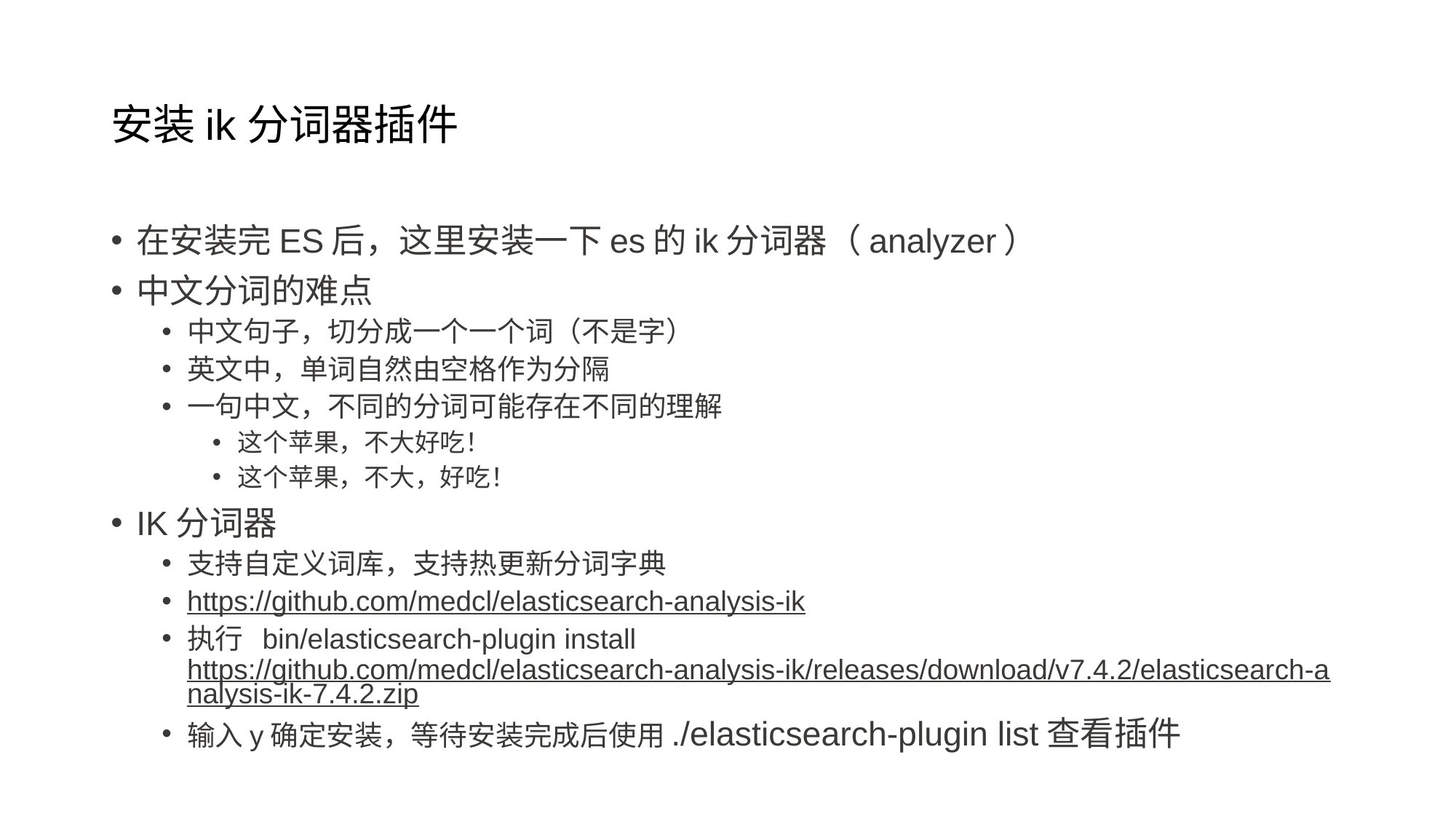

# 安装ik分词器插件
在安装完ES后，这里安装一下es的ik分词器（analyzer）
中文分词的难点
中文句子，切分成一个一个词（不是字）
英文中，单词自然由空格作为分隔
一句中文，不同的分词可能存在不同的理解
这个苹果，不大好吃！
这个苹果，不大，好吃！
IK分词器
支持自定义词库，支持热更新分词字典
https://github.com/medcl/elasticsearch-analysis-ik
执行  bin/elasticsearch-plugin install https://github.com/medcl/elasticsearch-analysis-ik/releases/download/v7.4.2/elasticsearch-analysis-ik-7.4.2.zip
输入y确定安装，等待安装完成后使用./elasticsearch-plugin list查看插件